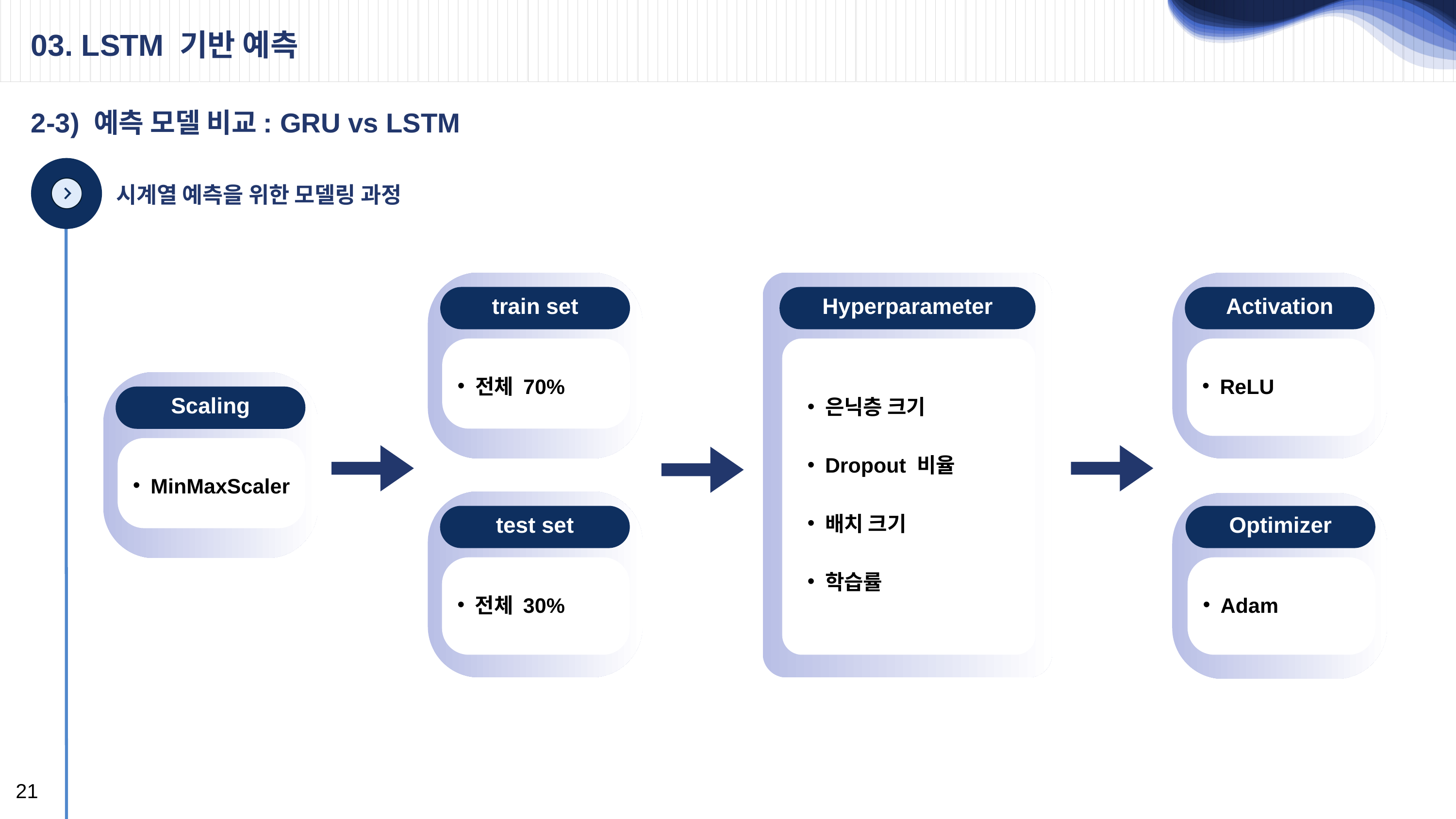

03. LSTM 기반 예측
2-3) 예측 모델 비교: GRU vs LSTM

시계열 예측을 위한 모델링 과정

train set

Hyperparameter

Activation

전체 70%
ReLU

Scaling
은닉층 크기

Dropout 비율

배치 크기

학습률

MinMaxScaler

test set

Optimizer

전체 30%
Adam
21